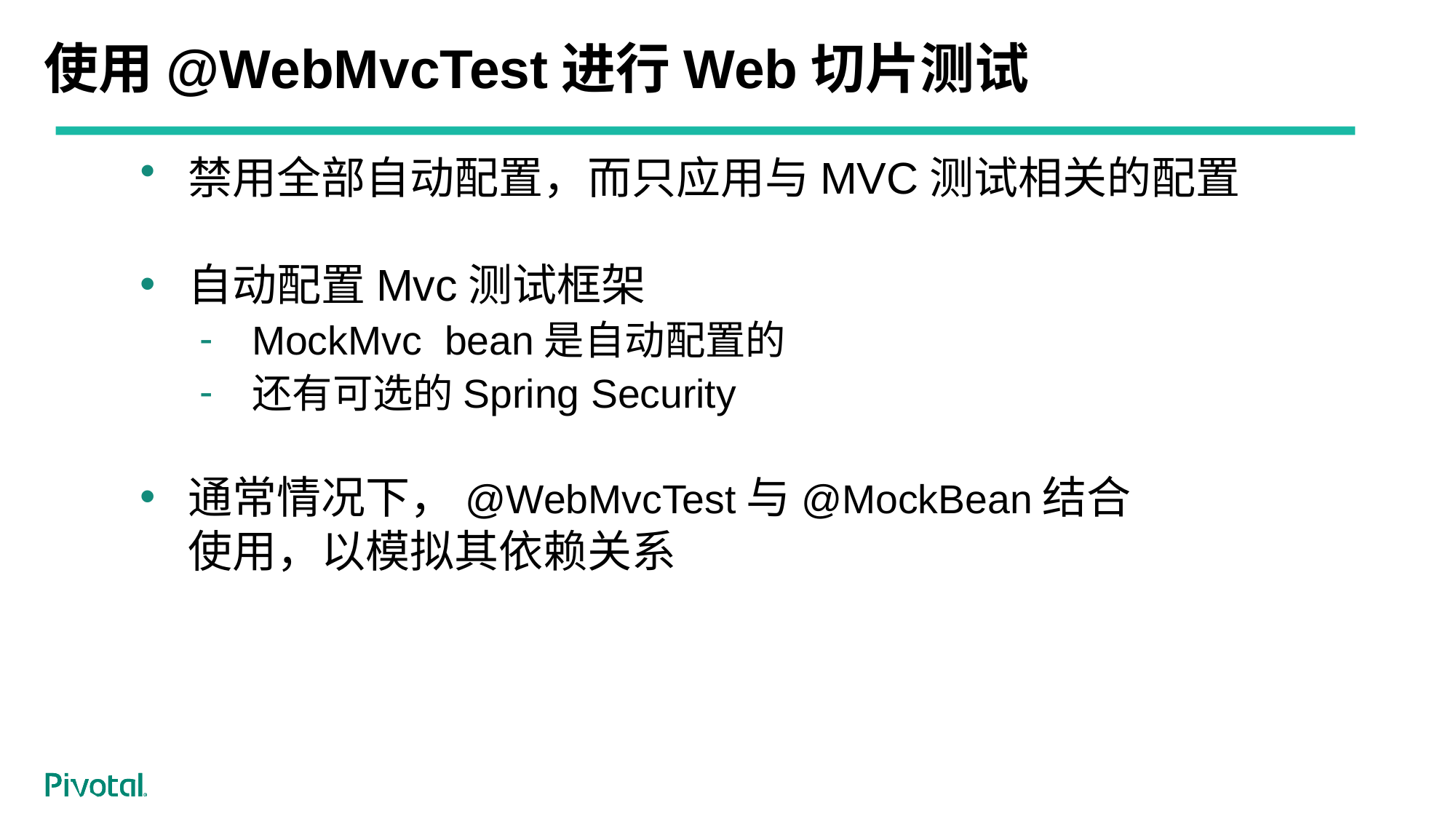

# 使用@WebMvcTest进行Web切片测试
禁用全部自动配置，而只应用与MVC测试相关的配置

自动配置Mvc测试框架
MockMvc  bean是自动配置的
还有可选的Spring Security

通常情况下，@WebMvcTest与@MockBean结合使用，以模拟其依赖关系
40